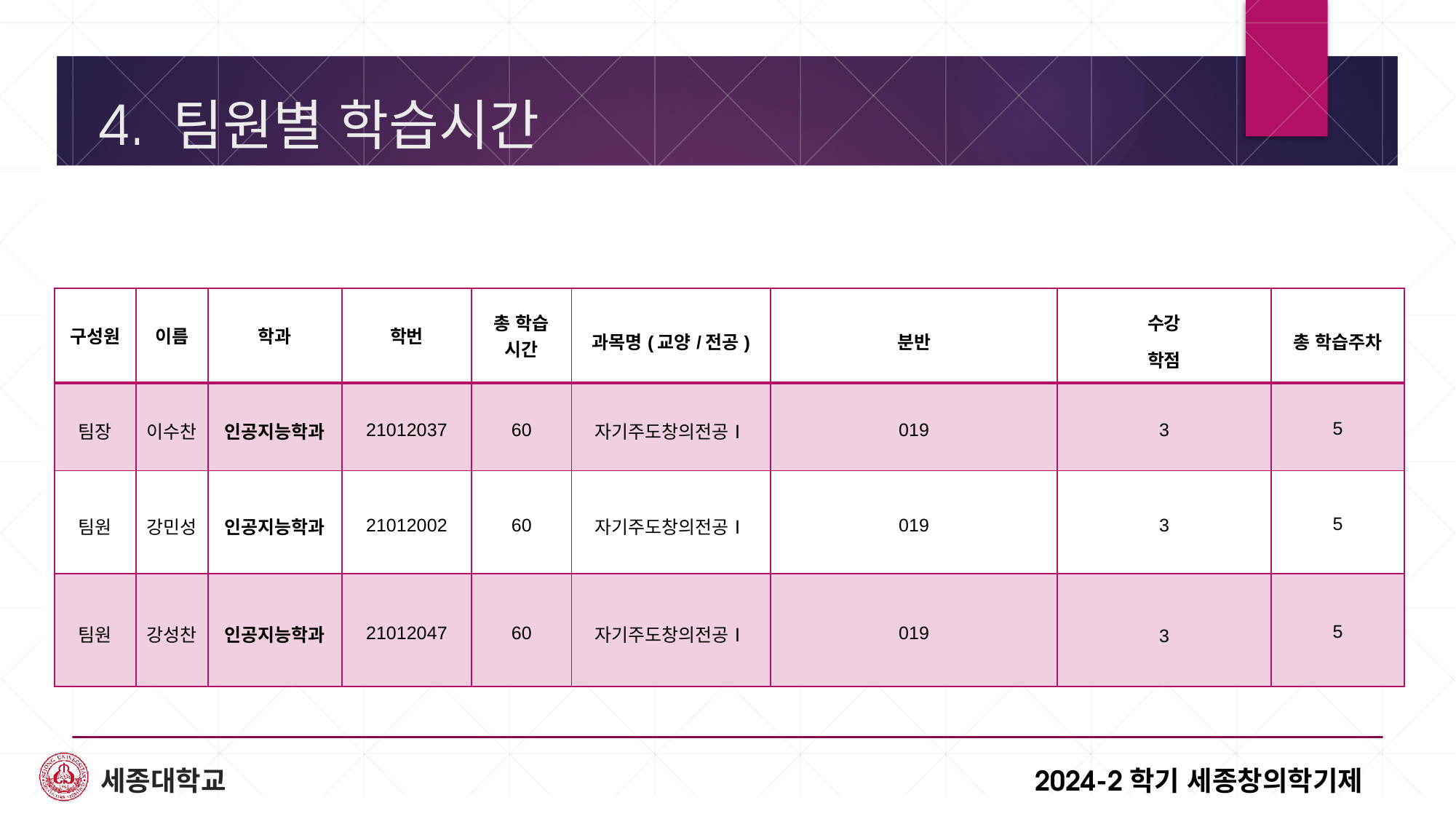

# 4. 팀원별 학습시간
| 구성원 | 이름 | 학과 | 학번 | 총 학습 시간 | 과목명(교양/전공) | 분반 | 수강 학점 | 총 학습주차 |
| --- | --- | --- | --- | --- | --- | --- | --- | --- |
| 팀장 | 이수찬 | 인공지능학과 | 21012037 | 60 | 자기주도창의전공Ⅰ | 019 | 3 | 5 |
| 팀원 | 강민성 | 인공지능학과 | 21012002 | 60 | 자기주도창의전공Ⅰ | 019 | 3 | 5 |
| 팀원 | 강성찬 | 인공지능학과 | 21012047 | 60 | 자기주도창의전공Ⅰ | 019 | 3 | 5 |